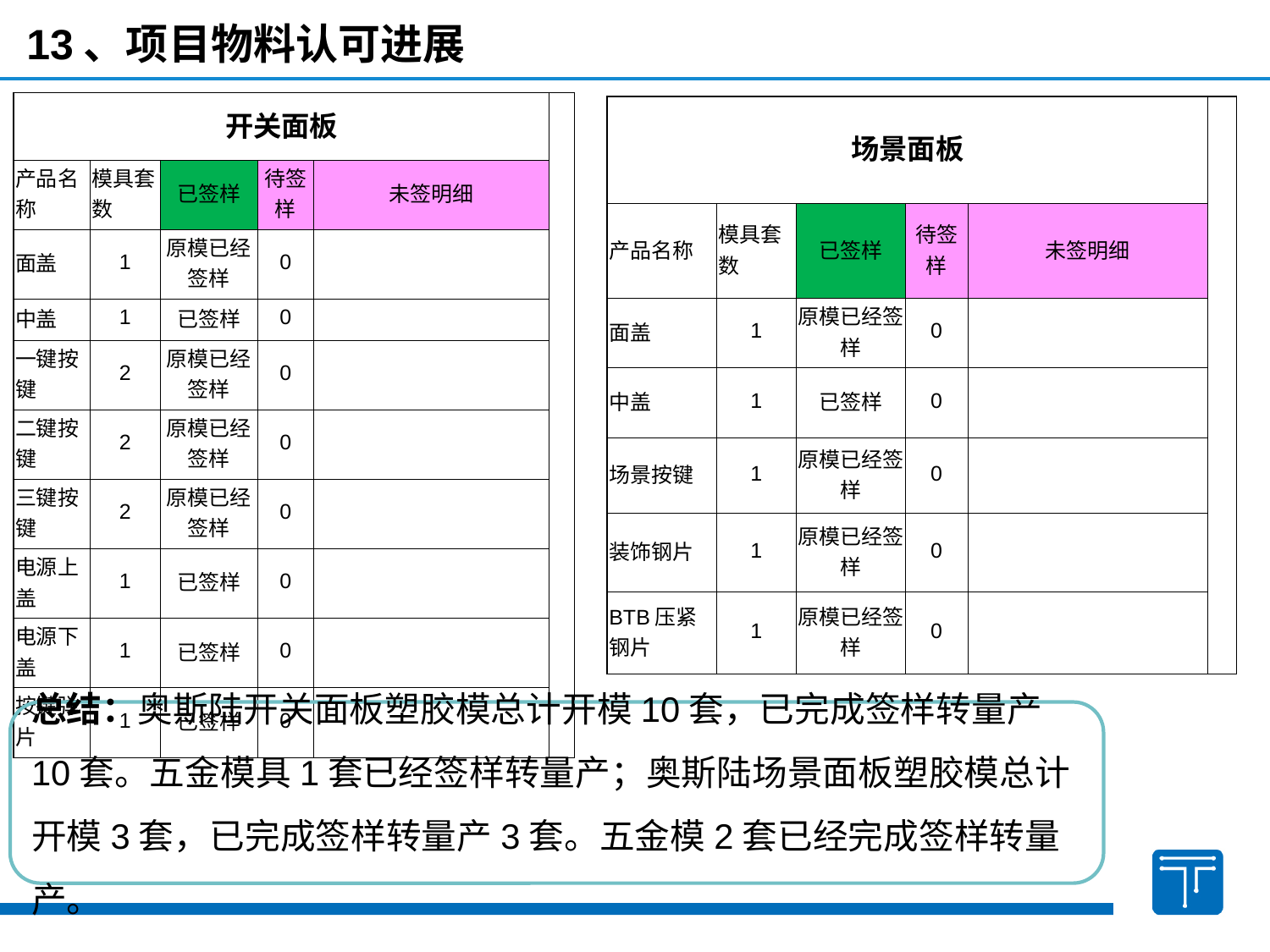

13、项目物料认可进展
| 开关面板 |  |  |  |  |  |
| --- | --- | --- | --- | --- | --- |
| 产品名称 | 模具套数 | 已签样 | 待签样 | 未签明细 |  |
| 面盖 | 1 | 原模已经签样 | 0 |  |  |
| 中盖 | 1 | 已签样 | 0 |  |  |
| 一键按键 | 2 | 原模已经签样 | 0 |  |  |
| 二键按键 | 2 | 原模已经签样 | 0 |  |  |
| 三键按键 | 2 | 原模已经签样 | 0 |  |  |
| 电源上盖 | 1 | 已签样 | 0 |  |  |
| 电源下盖 | 1 | 已签样 | 0 |  |  |
| 按键弹片 | 1 | 已签样 | 0 |  |  |
| 场景面板 |  |  |  |  |  |
| --- | --- | --- | --- | --- | --- |
| 产品名称 | 模具套数 | 已签样 | 待签样 | 未签明细 |  |
| 面盖 | 1 | 原模已经签样 | 0 |  |  |
| 中盖 | 1 | 已签样 | 0 |  |  |
| 场景按键 | 1 | 原模已经签样 | 0 |  |  |
| 装饰钢片 | 1 | 原模已经签样 | 0 |  |  |
| BTB压紧钢片 | 1 | 原模已经签样 | 0 |  |  |
总结：奥斯陆开关面板塑胶模总计开模10套，已完成签样转量产10套。五金模具1套已经签样转量产；奥斯陆场景面板塑胶模总计开模3套，已完成签样转量产3套。五金模2套已经完成签样转量产。